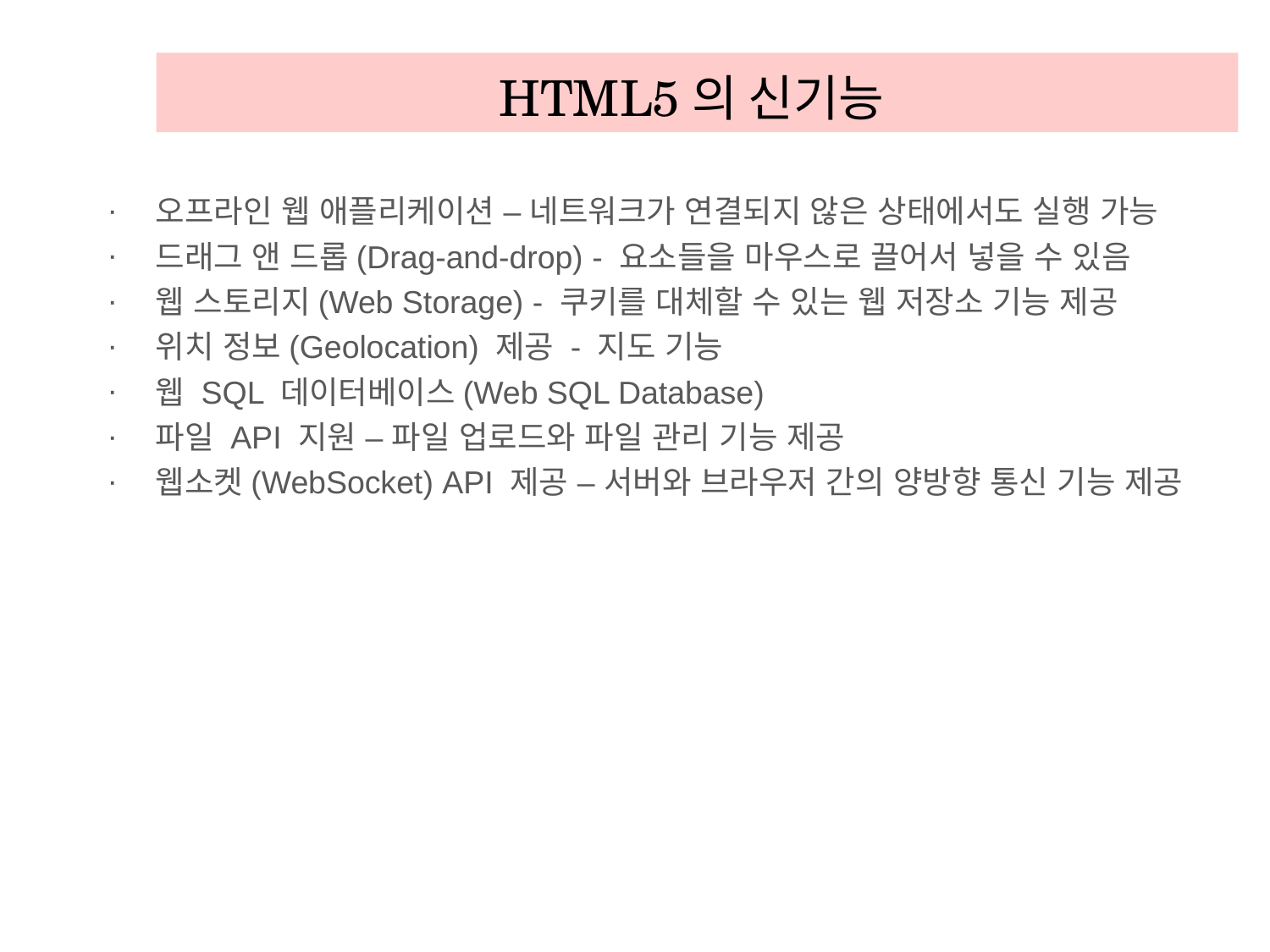

# HTML5의 신기능
오프라인 웹 애플리케이션 – 네트워크가 연결되지 않은 상태에서도 실행 가능
드래그 앤 드롭(Drag-and-drop) - 요소들을 마우스로 끌어서 넣을 수 있음
웹 스토리지(Web Storage) - 쿠키를 대체할 수 있는 웹 저장소 기능 제공
위치 정보(Geolocation) 제공 - 지도 기능
웹 SQL 데이터베이스(Web SQL Database)
파일 API 지원 – 파일 업로드와 파일 관리 기능 제공
웹소켓(WebSocket) API 제공 – 서버와 브라우저 간의 양방향 통신 기능 제공